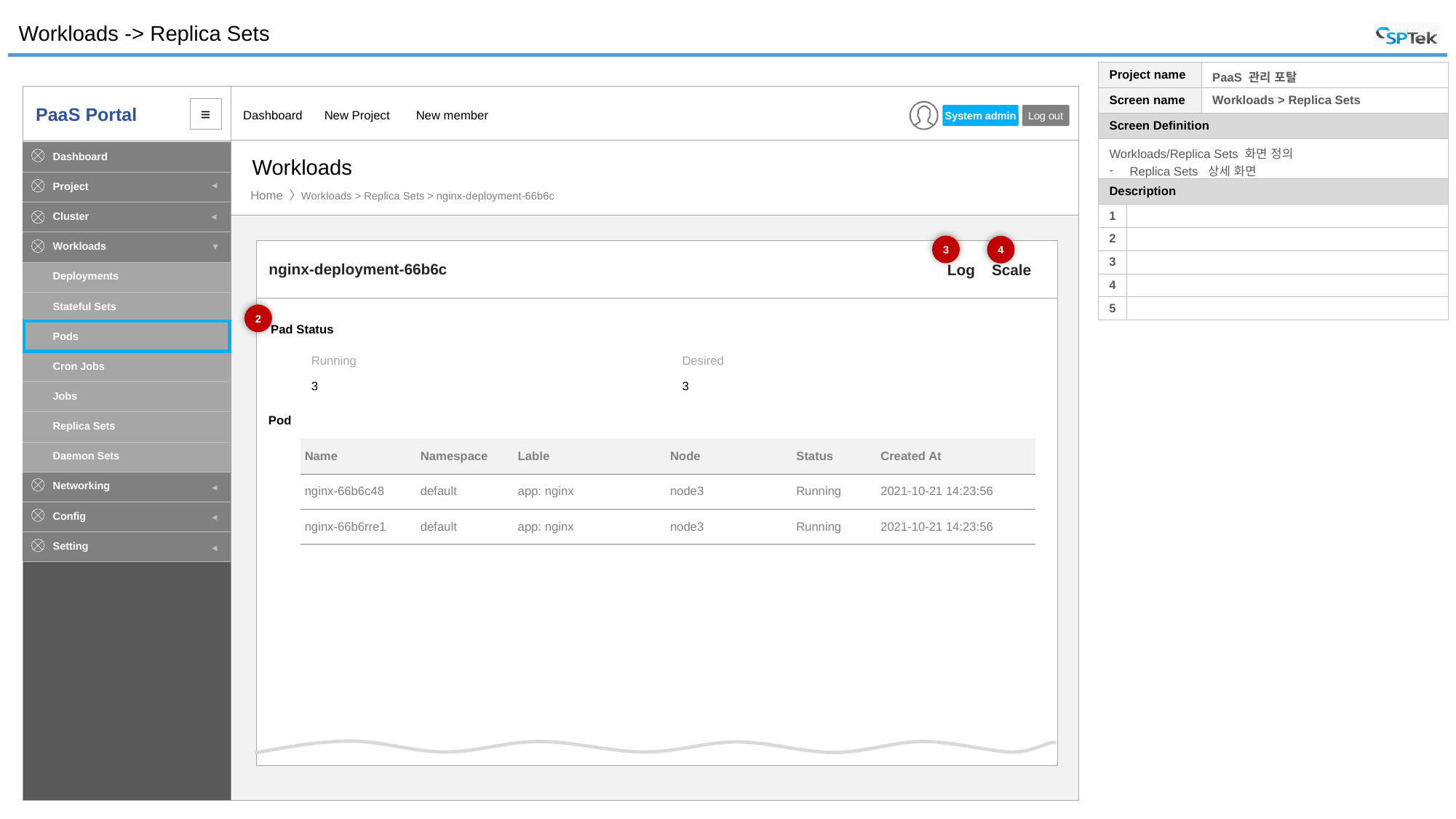

# Workloads -> Replica Sets
| Project name |  | PaaS 관리 포탈 |
| --- | --- | --- |
| Screen name |  | Workloads > Replica Sets |
| Screen Definition |  |  |
| Workloads/Replica Sets 화면 정의 Replica Sets 상세 화면 |  |  |
| Description |  |  |
| 1 |  |  |
| 2 |  |  |
| 3 |  |  |
| 4 |  |  |
| 5 |  |  |
Workloads
Workloads > Replica Sets > nginx-deployment-66b6c
3
4

nginx-deployment-66b6c
Log    Scale
2
Pad Status

| Running | Desired |
| --- | --- |
| 3 | 3 |
Pod
| Name | Namespace | Lable | Node | Status | Created At |
| --- | --- | --- | --- | --- | --- |
| nginx-66b6c48 | default | app: nginx | node3 | Running | 2021-10-21 14:23:56 |
| nginx-66b6rre1 | default | app: nginx | node3 | Running | 2021-10-21 14:23:56 |